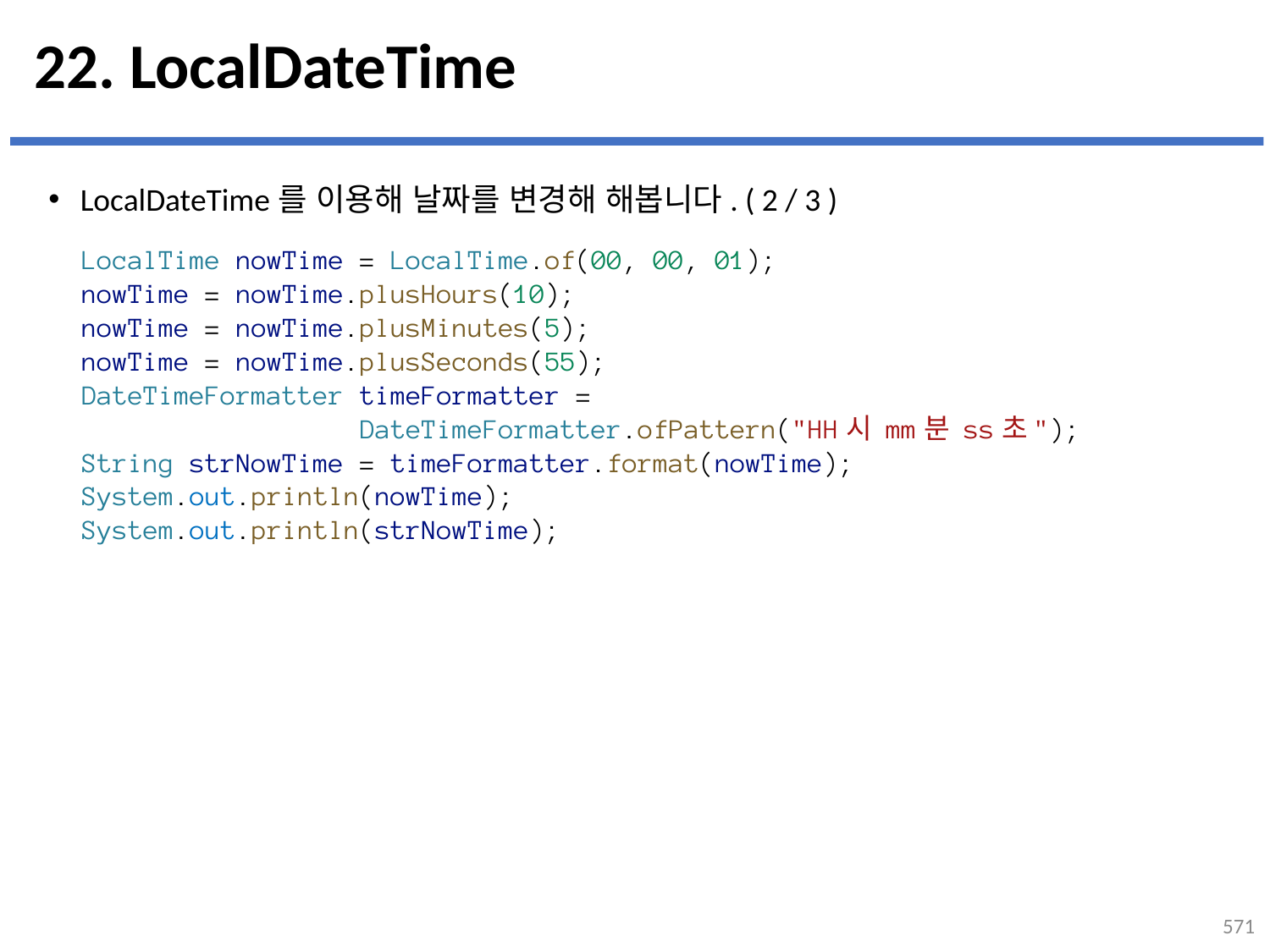

# 22. LocalDateTime
LocalDateTime를 이용해 날짜를 변경해 해봅니다. ( 2 / 3 )
LocalTime nowTime = LocalTime.of(00, 00, 01);
nowTime = nowTime.plusHours(10);
nowTime = nowTime.plusMinutes(5);
nowTime = nowTime.plusSeconds(55);
DateTimeFormatter timeFormatter =
                  DateTimeFormatter.ofPattern("HH시 mm분 ss초");
String strNowTime = timeFormatter.format(nowTime);
System.out.println(nowTime);
System.out.println(strNowTime);
571